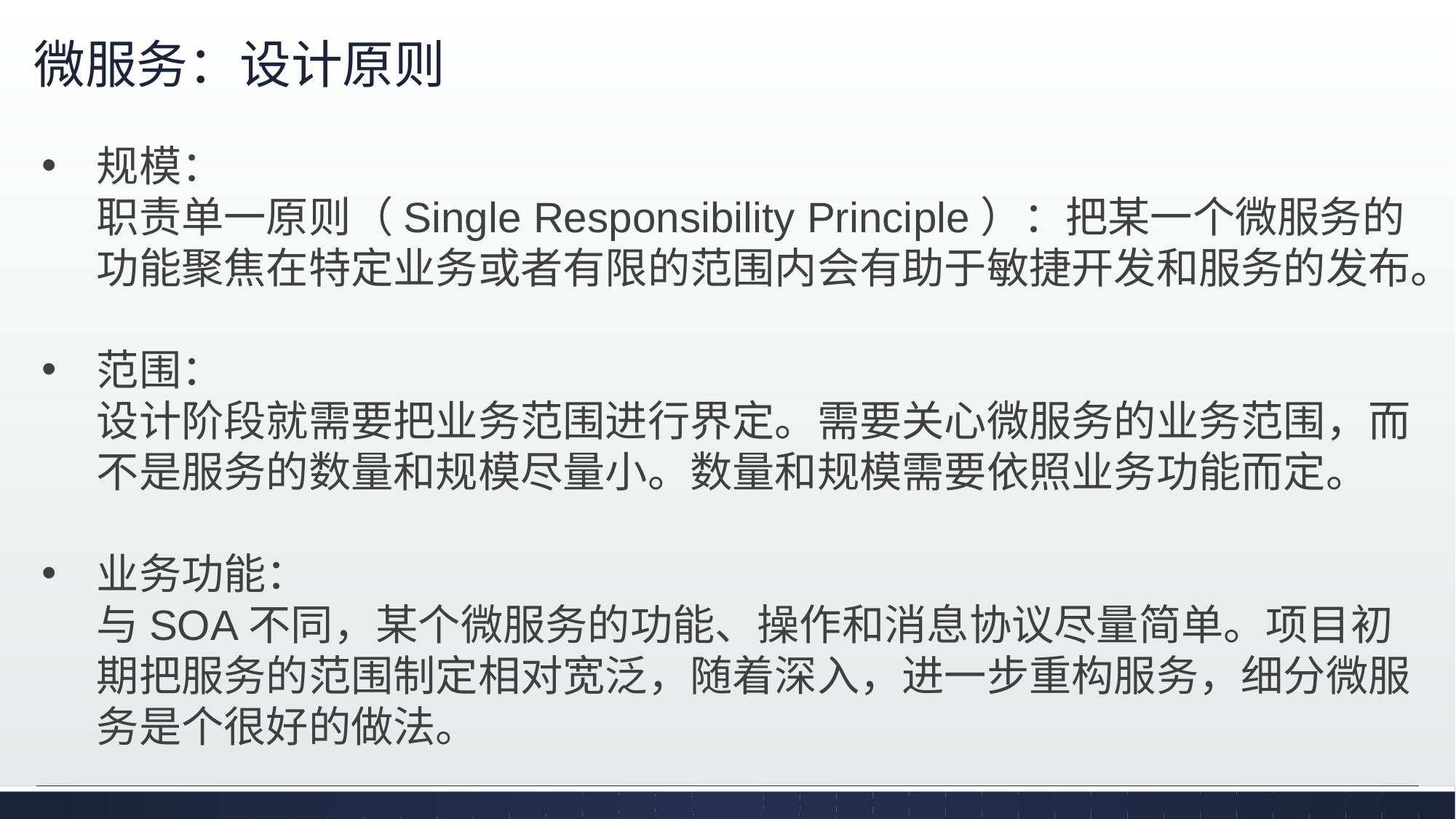

# 微服务：设计原则
规模：
职责单一原则（Single Responsibility Principle）：把某一个微服务的功能聚焦在特定业务或者有限的范围内会有助于敏捷开发和服务的发布。

范围：
设计阶段就需要把业务范围进行界定。需要关心微服务的业务范围，而不是服务的数量和规模尽量小。数量和规模需要依照业务功能而定。

业务功能：
与SOA不同，某个微服务的功能、操作和消息协议尽量简单。项目初期把服务的范围制定相对宽泛，随着深入，进一步重构服务，细分微服务是个很好的做法。